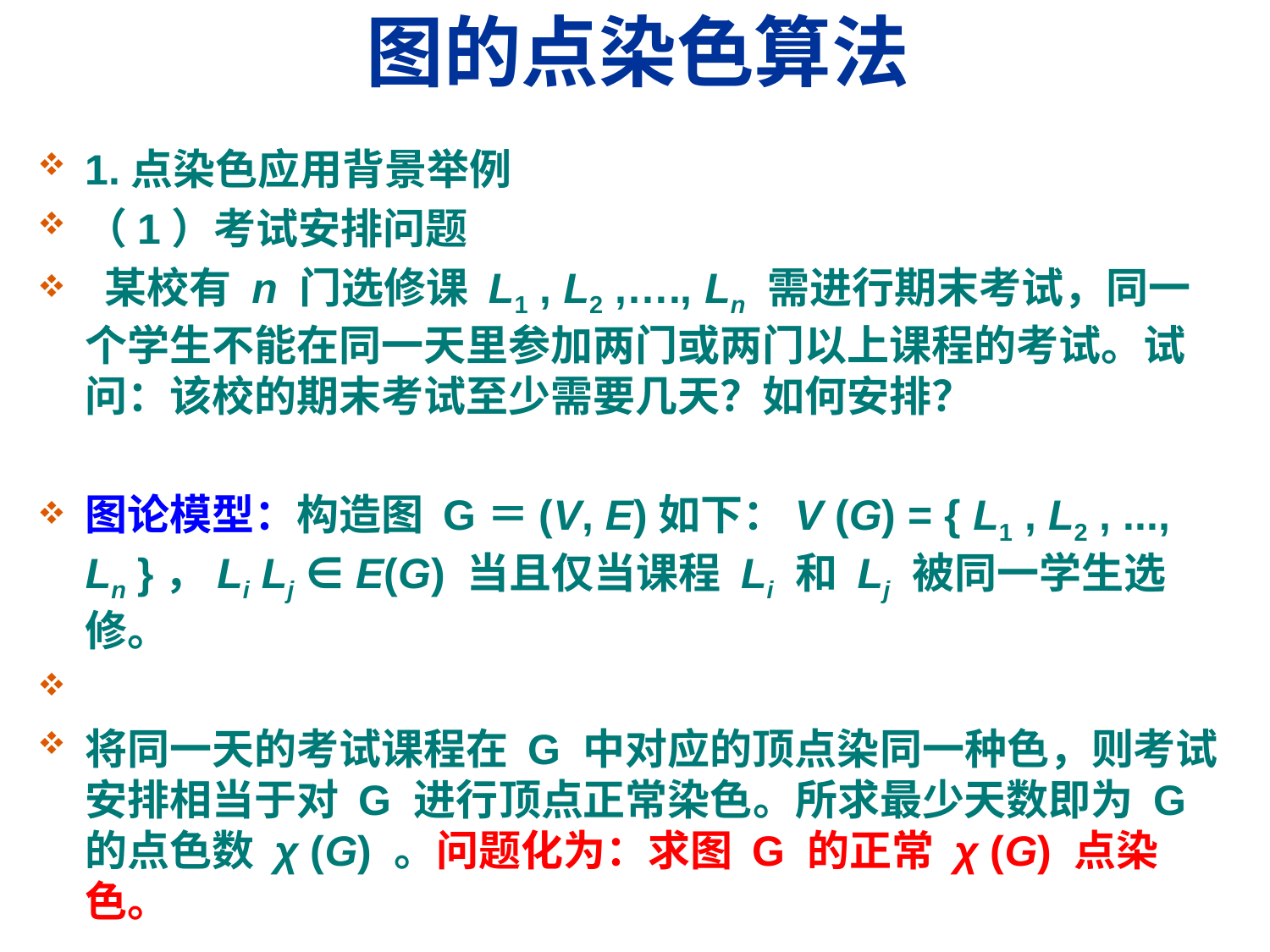

# 图的点染色算法
1.点染色应用背景举例
（1）考试安排问题
 某校有 n 门选修课 L1 , L2 ,…., Ln 需进行期末考试，同一个学生不能在同一天里参加两门或两门以上课程的考试。试问：该校的期末考试至少需要几天？如何安排？

图论模型：构造图 G＝(V, E)如下：V (G) = { L1 , L2 , ..., Ln }，Li Lj ∈ E(G) 当且仅当课程 Li 和 Lj 被同一学生选修。

将同一天的考试课程在 G 中对应的顶点染同一种色，则考试安排相当于对 G 进行顶点正常染色。所求最少天数即为 G 的点色数 χ (G) 。问题化为：求图 G 的正常 χ (G) 点染色。